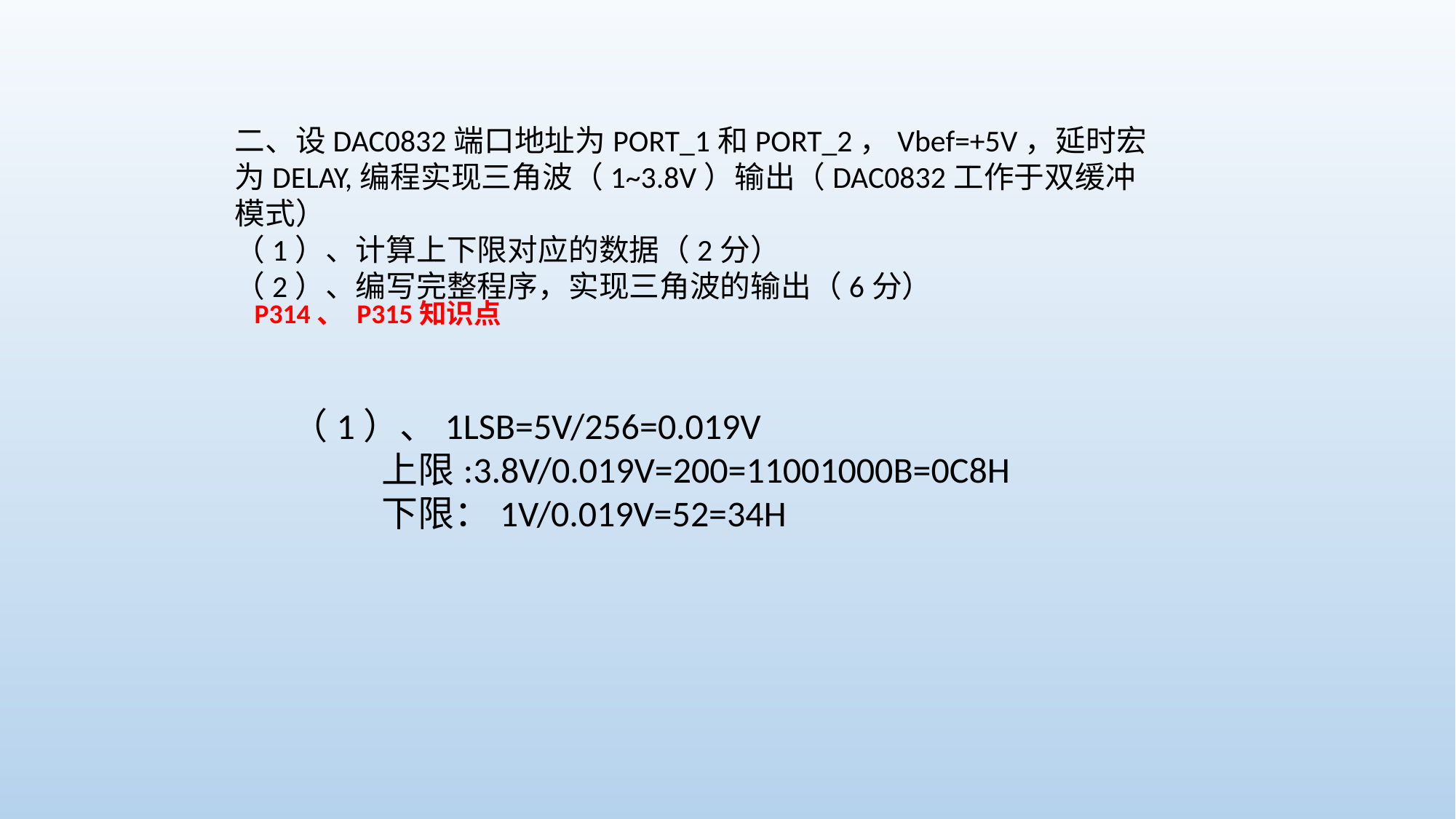

二、设DAC0832端口地址为PORT_1和PORT_2，Vbef=+5V，延时宏为DELAY,编程实现三角波（1~3.8V）输出（DAC0832工作于双缓冲模式）
（1）、计算上下限对应的数据（2分）
（2）、编写完整程序，实现三角波的输出（6分）
P314、 P315知识点
（1）、1LSB=5V/256=0.019V
          上限:3.8V/0.019V=200=11001000B=0C8H
          下限：1V/0.019V=52=34H